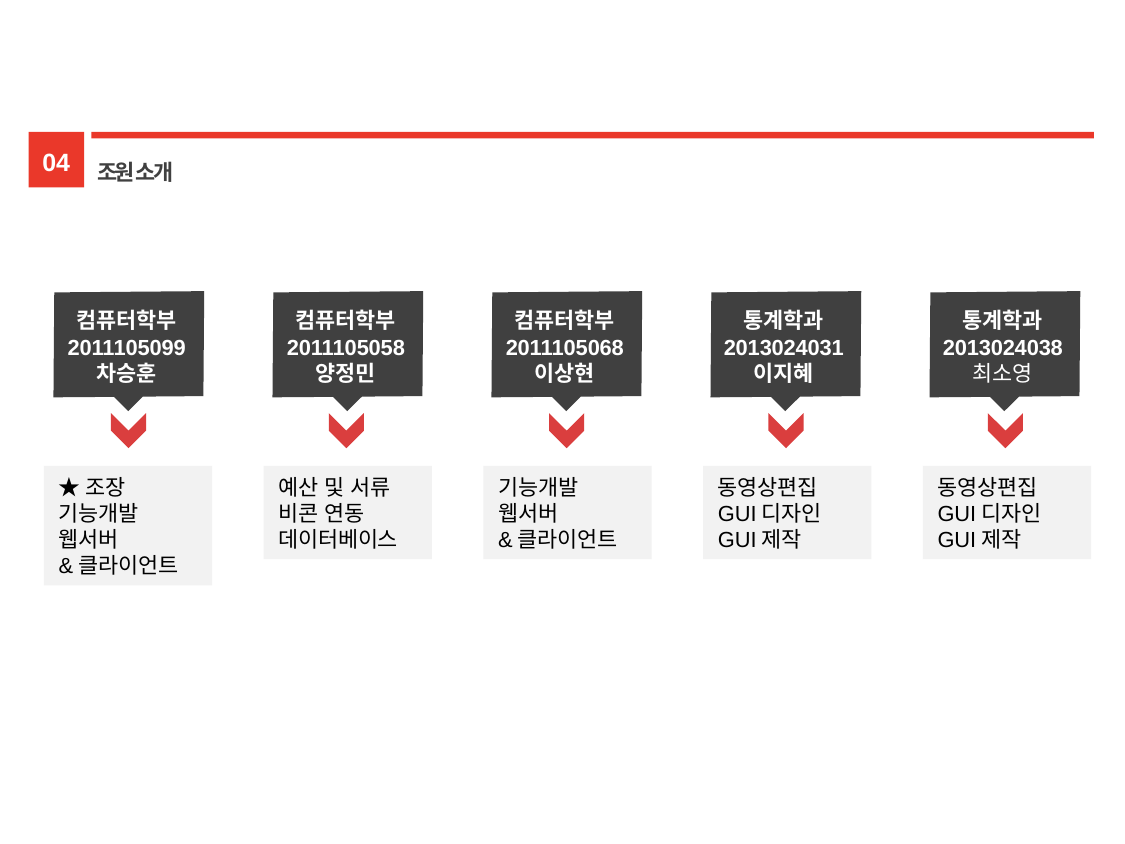

04
통계학과2013024038
최 소 영

조원 소개

컴퓨터학부
2011105099
차승훈

컴퓨터학부
2011105058
양정민

컴퓨터학부
2011105068
이상현

통계학과
2013024031
이지혜

통계학과
2013024038
최소영

예산 및 서류
비콘 연동
데이터베이스
기능개발
웹서버
&클라이언트
동영상편집
GUI디자인
GUI제작
동영상편집
GUI디자인
GUI제작
★조장
기능개발
웹서버
&클라이언트